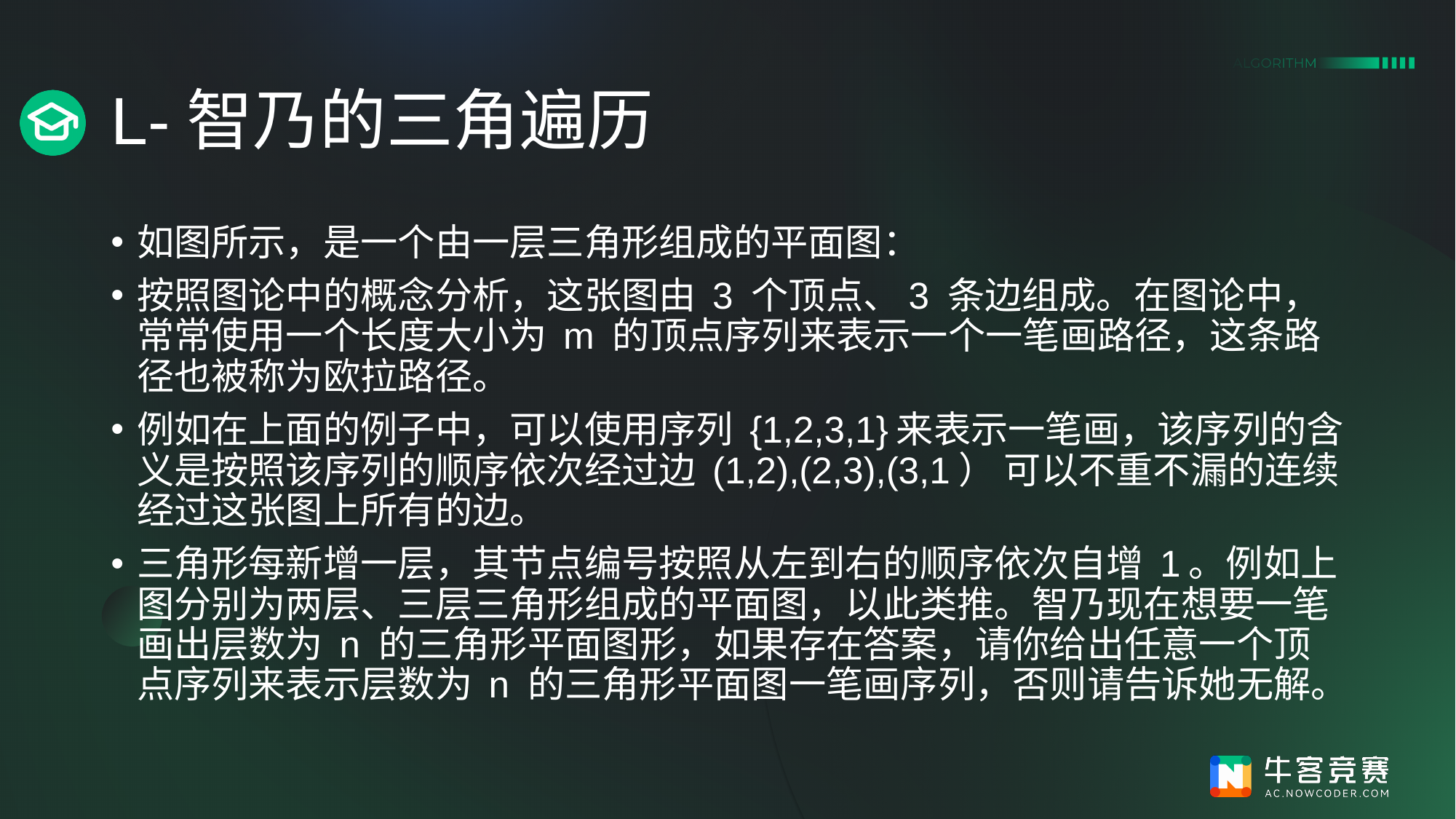

# L-智乃的三角遍历
如图所示，是一个由一层三角形组成的平面图：
按照图论中的概念分析，这张图由 3 个顶点、3 条边组成。在图论中，常常使用一个长度大小为 m 的顶点序列来表示一个一笔画路径，这条路径也被称为欧拉路径。
例如在上面的例子中，可以使用序列 {1,2,3,1}来表示一笔画，该序列的含义是按照该序列的顺序依次经过边 (1,2),(2,3),(3,1） 可以不重不漏的连续经过这张图上所有的边。
三角形每新增一层，其节点编号按照从左到右的顺序依次自增 1。例如上图分别为两层、三层三角形组成的平面图，以此类推。智乃现在想要一笔画出层数为 n 的三角形平面图形，如果存在答案，请你给出任意一个顶点序列来表示层数为 n 的三角形平面图一笔画序列，否则请告诉她无解。